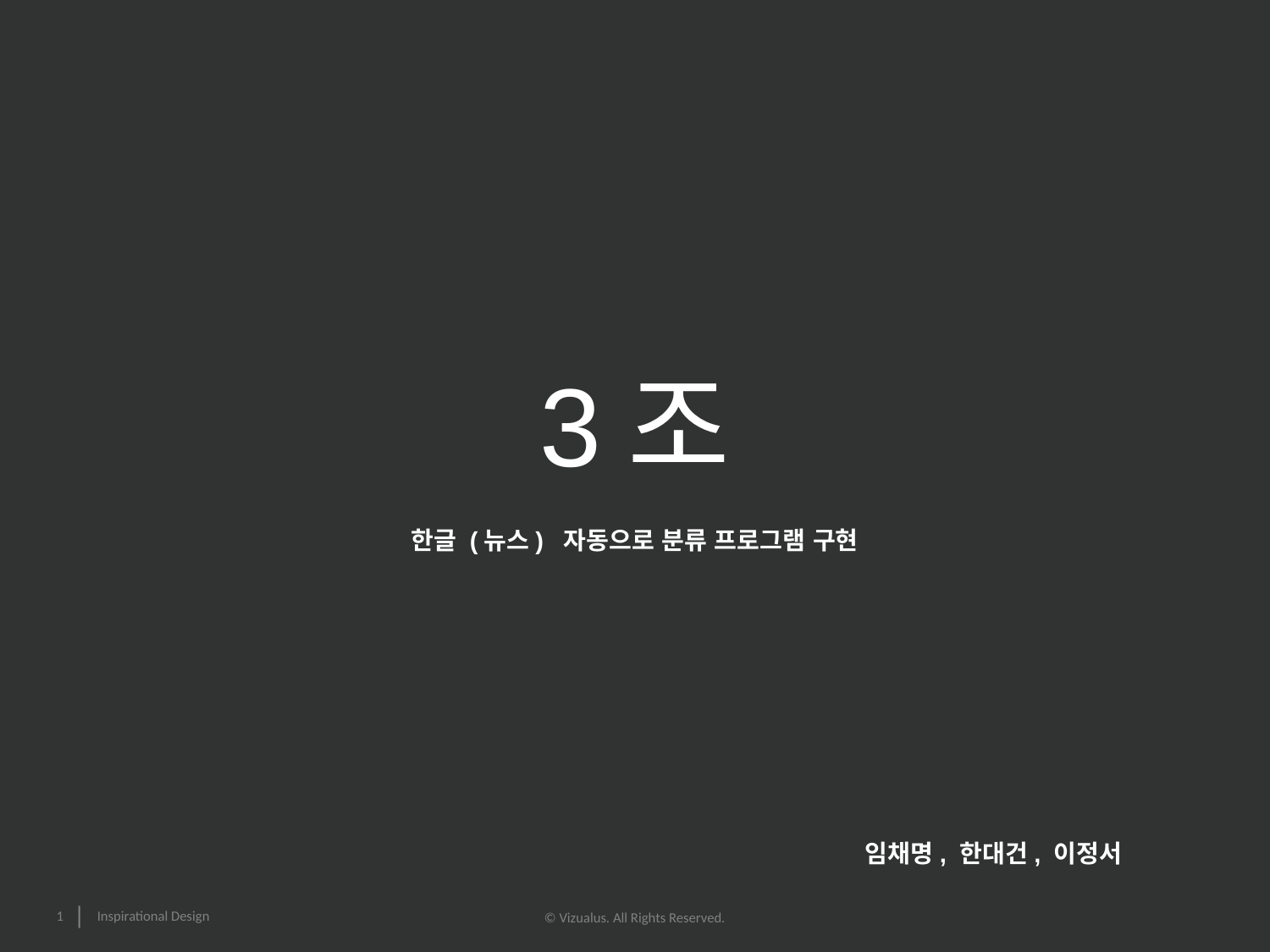

3조
한글 (뉴스)  자동으로 분류 프로그램 구현
임채명, 한대건, 이정서
1
© Vizualus. All Rights Reserved.